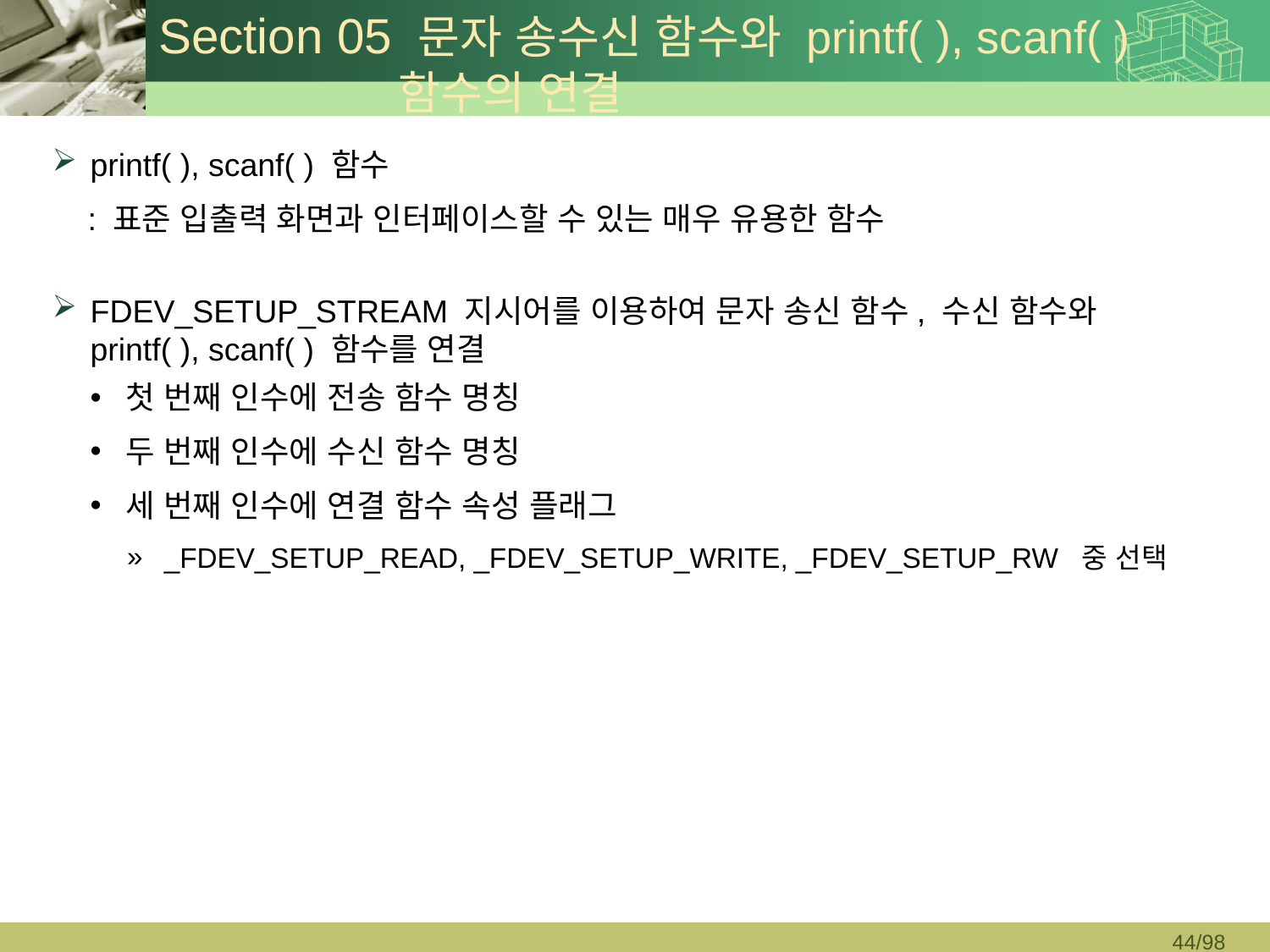

# Section 05 문자 송수신 함수와 printf( ), scanf( ) 함수의 연결
printf( ), scanf( ) 함수
    : 표준 입출력 화면과 인터페이스할 수 있는 매우 유용한 함수
FDEV_SETUP_STREAM 지시어를 이용하여 문자 송신 함수, 수신 함수와
printf( ), scanf( ) 함수를 연결
첫 번째 인수에 전송 함수 명칭
두 번째 인수에 수신 함수 명칭
세 번째 인수에 연결 함수 속성 플래그
_FDEV_SETUP_READ, _FDEV_SETUP_WRITE, _FDEV_SETUP_RW  중 선택